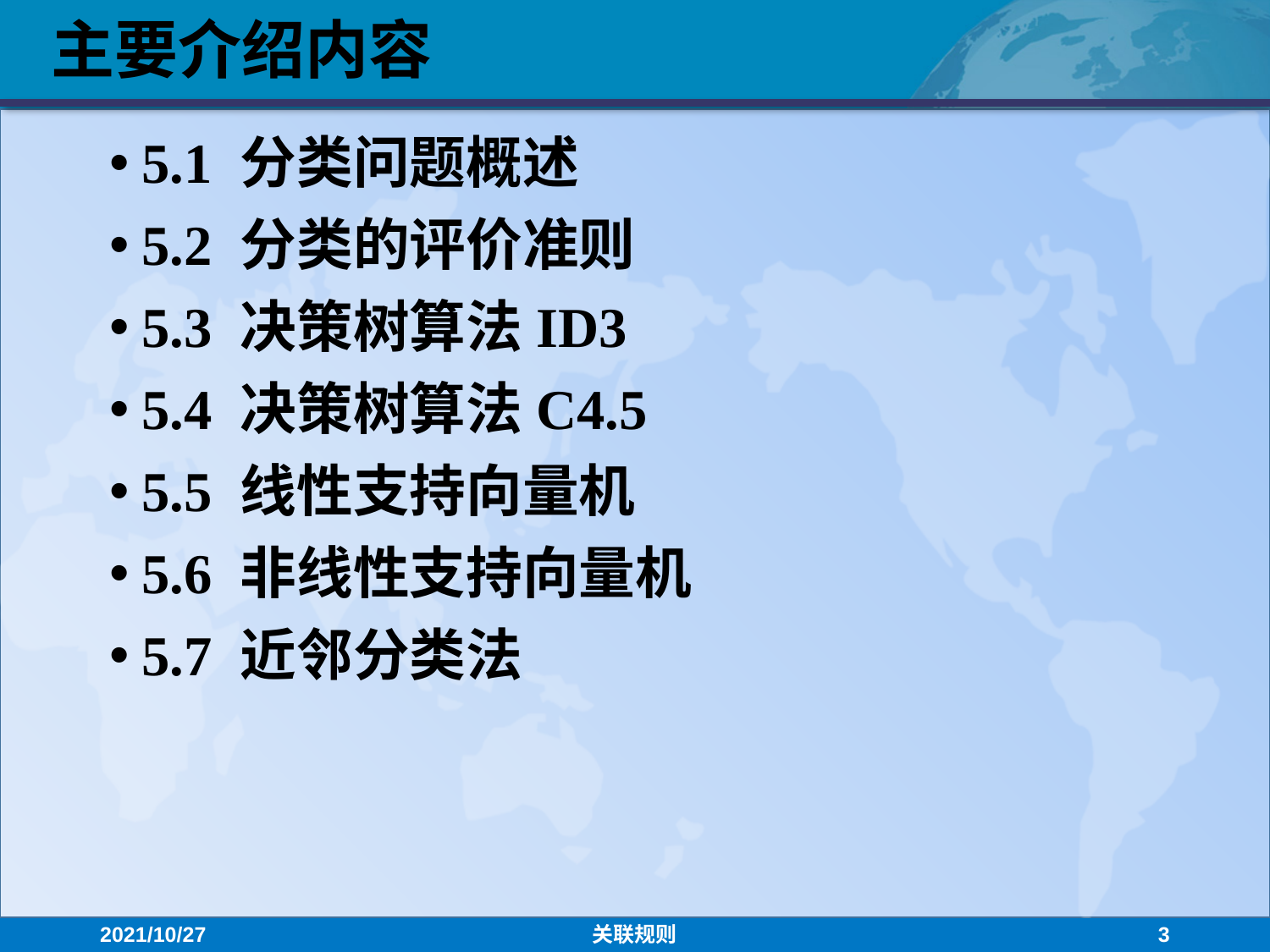

主要介绍内容
5.1 分类问题概述
5.2 分类的评价准则
5.3 决策树算法ID3
5.4 决策树算法C4.5
5.5 线性支持向量机
5.6 非线性支持向量机
5.7 近邻分类法
2021/10/27
关联规则
3